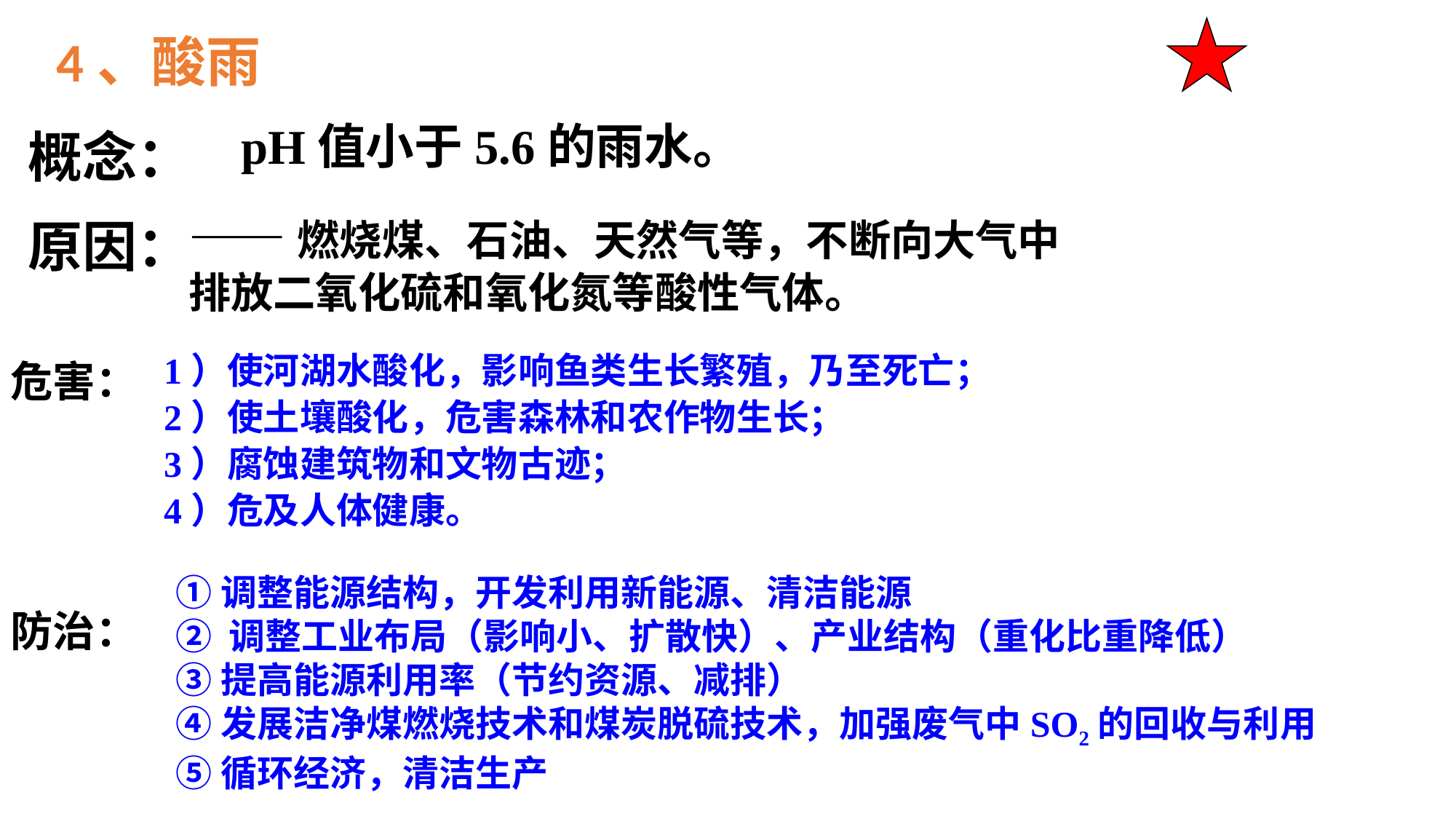

4、酸雨
pH值小于5.6的雨水。
概念：
——燃烧煤、石油、天然气等，不断向大气中排放二氧化硫和氧化氮等酸性气体。
原因：
危害：
1）使河湖水酸化，影响鱼类生长繁殖，乃至死亡；
2）使土壤酸化，危害森林和农作物生长；
3）腐蚀建筑物和文物古迹；
4）危及人体健康。
①调整能源结构，开发利用新能源、清洁能源
② 调整工业布局（影响小、扩散快）、产业结构（重化比重降低）
 ③提高能源利用率（节约资源、减排）
 ④发展洁净煤燃烧技术和煤炭脱硫技术，加强废气中SO2的回收与利用
 ⑤循环经济，清洁生产
防治：